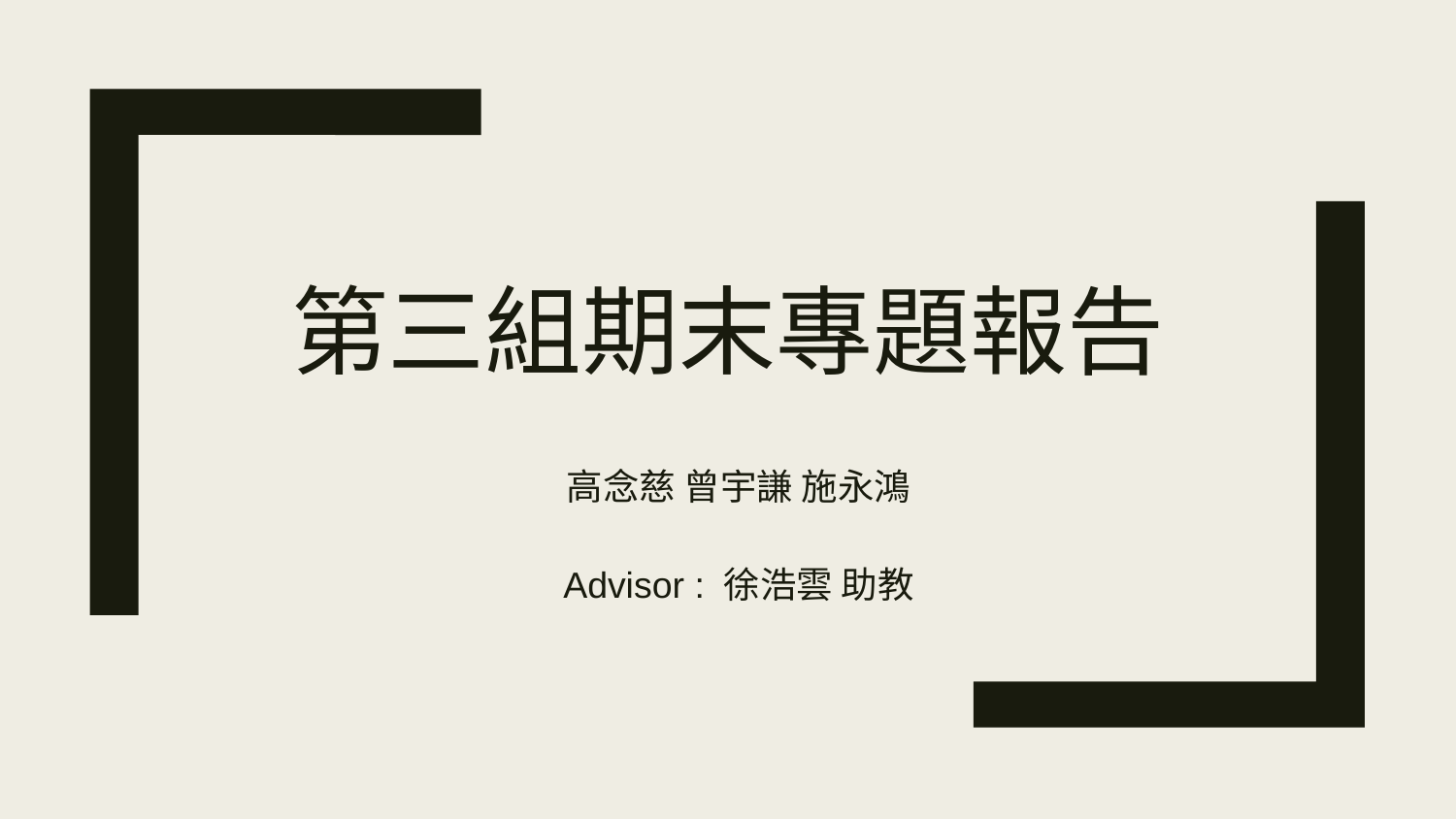

第三組期末專題報告

高念慈 曾宇謙 施永鴻

Advisor : 徐浩雲 助教